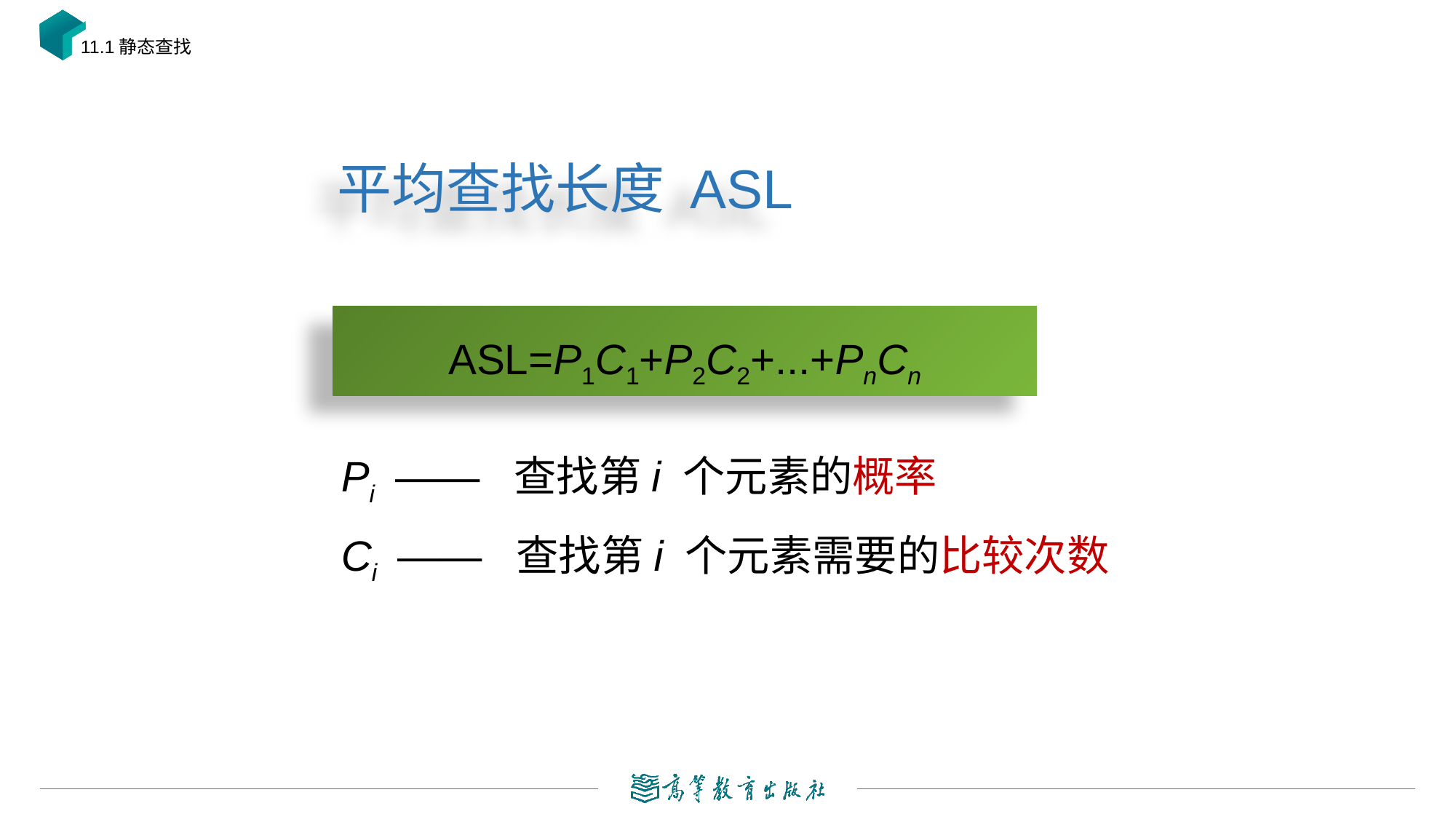

11.1静态查找
平均查找长度 ASL

ASL=P1C1+P2C2+...+PnCn
Pi   ——  查找第i 个元素的概率
Ci   ——  查找第i 个元素需要的比较次数